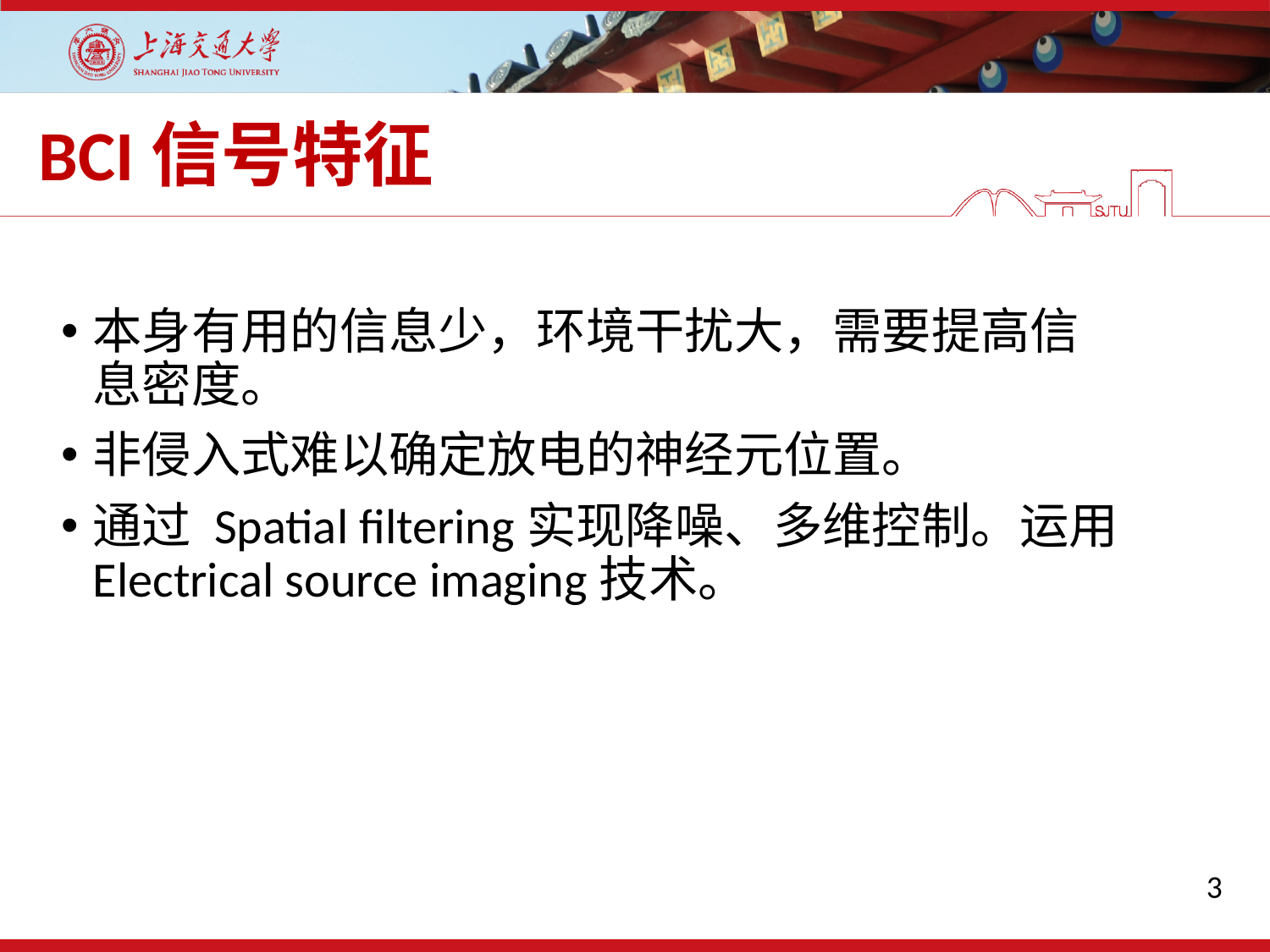

# BCI信号特征
本身有用的信息少，环境干扰大，需要提高信息密度。
非侵入式难以确定放电的神经元位置。
通过 Spatial filtering实现降噪、多维控制。运用Electrical source imaging技术。
3